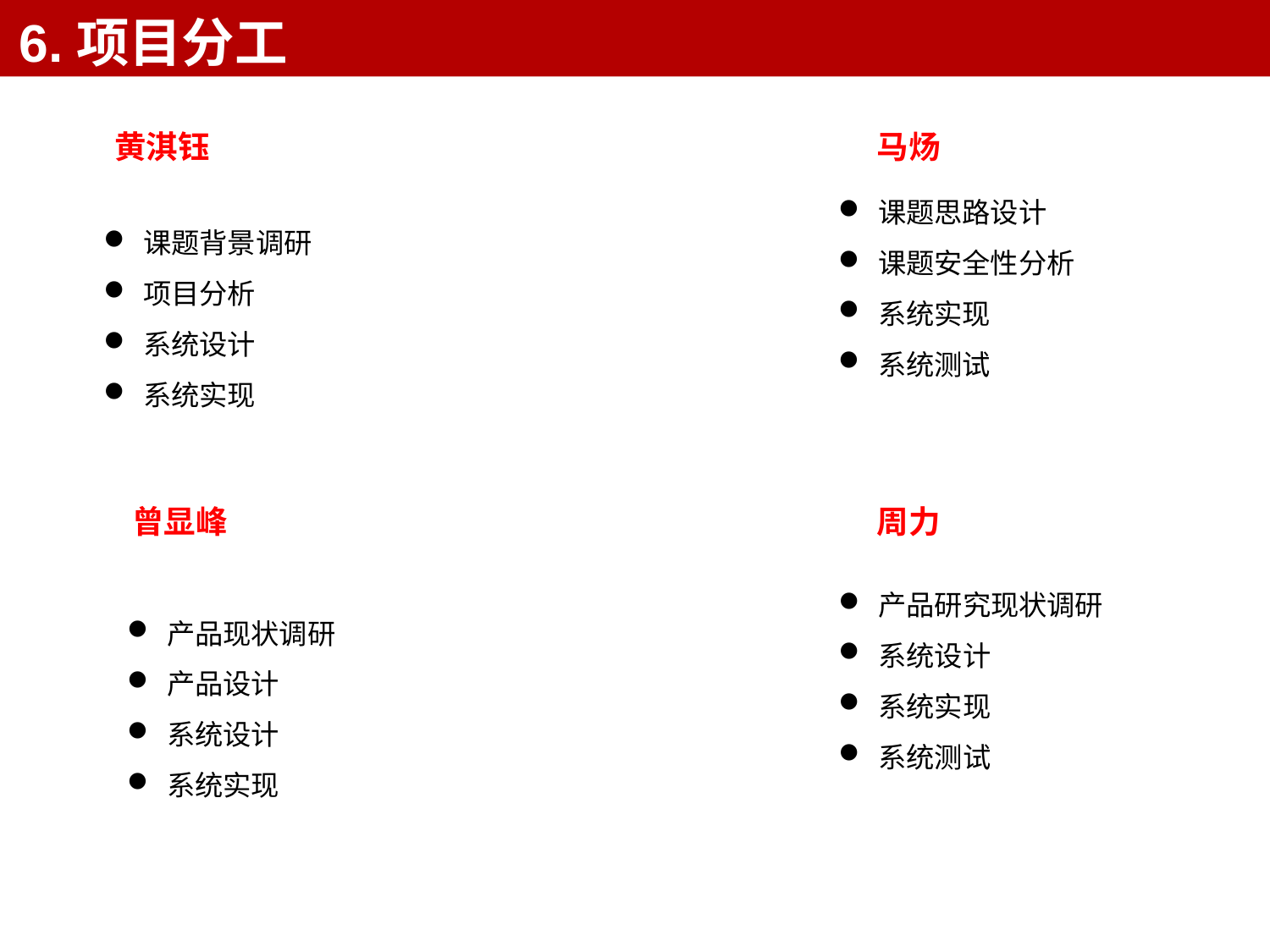

6.项目分工
黄淇钰
马炀
课题思路设计
课题安全性分析
系统实现
系统测试
课题背景调研
项目分析
系统设计
系统实现
曾显峰
周力
产品研究现状调研
系统设计
系统实现
系统测试

产品现状调研
产品设计
系统设计
系统实现